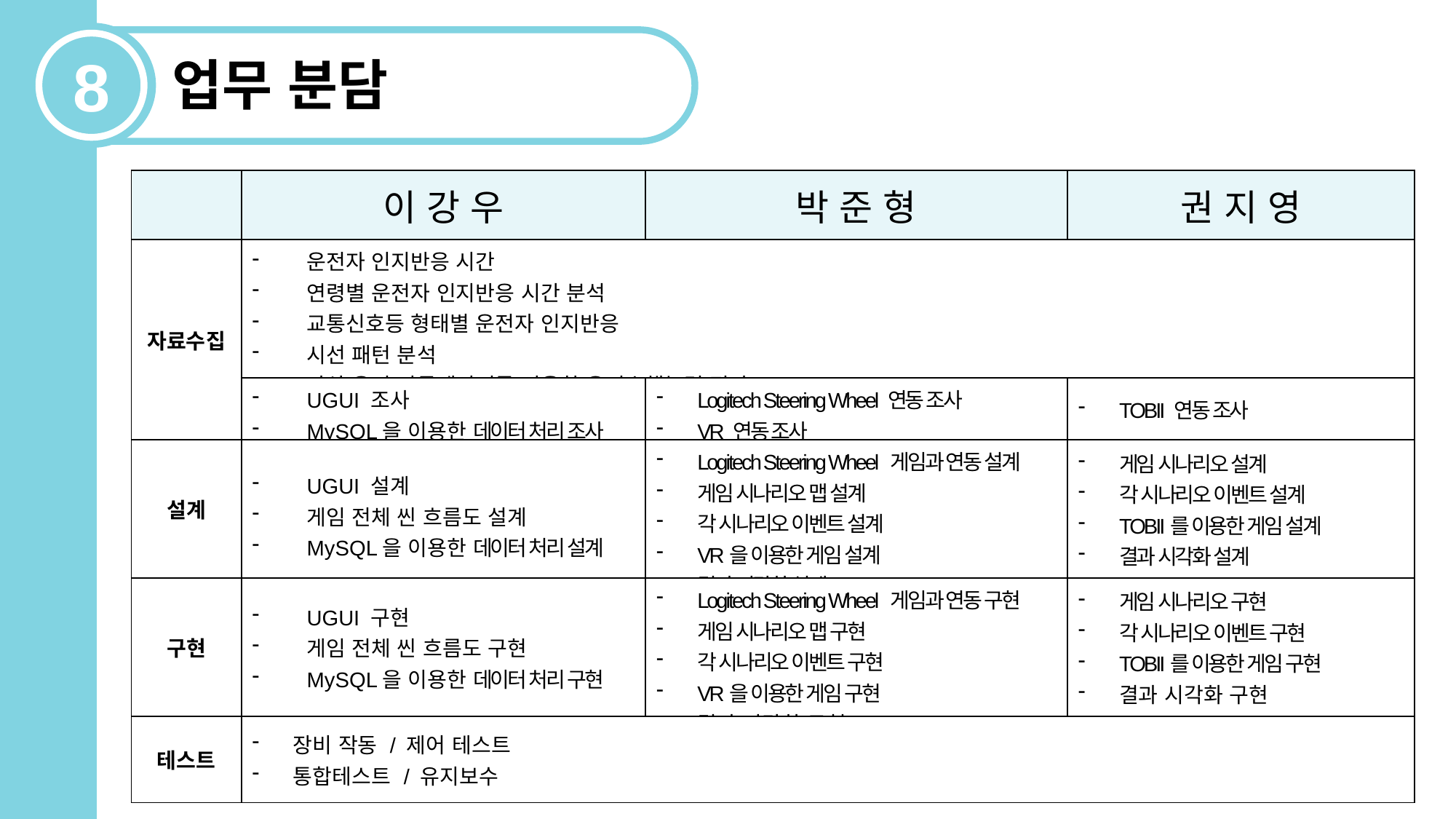

8
업무 분담
|  | 이 강 우 | 박 준 형 | 권 지 영 |
| --- | --- | --- | --- |
| 자료수집 | 운전자 인지반응 시간 연령별 운전자 인지반응 시간 분석 교통신호등 형태별 운전자 인지반응 시선 패턴 분석 가상 운전 시뮬레이터를 이용한 운전수행능력 평가 |  |  |
|  | UGUI 조사 MySQL을 이용한 데이터 처리 조사 | Logitech Steering Wheel 연동 조사 VR 연동 조사 | TOBII 연동 조사 |
| 설계 | UGUI 설계 게임 전체 씬 흐름도 설계 MySQL을 이용한 데이터 처리 설계 | Logitech Steering Wheel 게임과 연동 설계 게임 시나리오 맵 설계 각 시나리오 이벤트 설계 VR을 이용한 게임 설계 결과 시각화 설계 | 게임 시나리오 설계 각 시나리오 이벤트 설계 TOBII를 이용한 게임 설계 결과 시각화 설계 |
| 구현 | UGUI 구현 게임 전체 씬 흐름도 구현 MySQL을 이용한 데이터 처리 구현 | Logitech Steering Wheel 게임과 연동 구현 게임 시나리오 맵 구현 각 시나리오 이벤트 구현 VR을 이용한 게임 구현 결과 시각화 구현 | 게임 시나리오 구현 각 시나리오 이벤트 구현 TOBII를 이용한 게임 구현 결과 시각화 구현 |
| 테스트 | 장비 작동 / 제어 테스트 통합테스트 / 유지보수 |  |  |